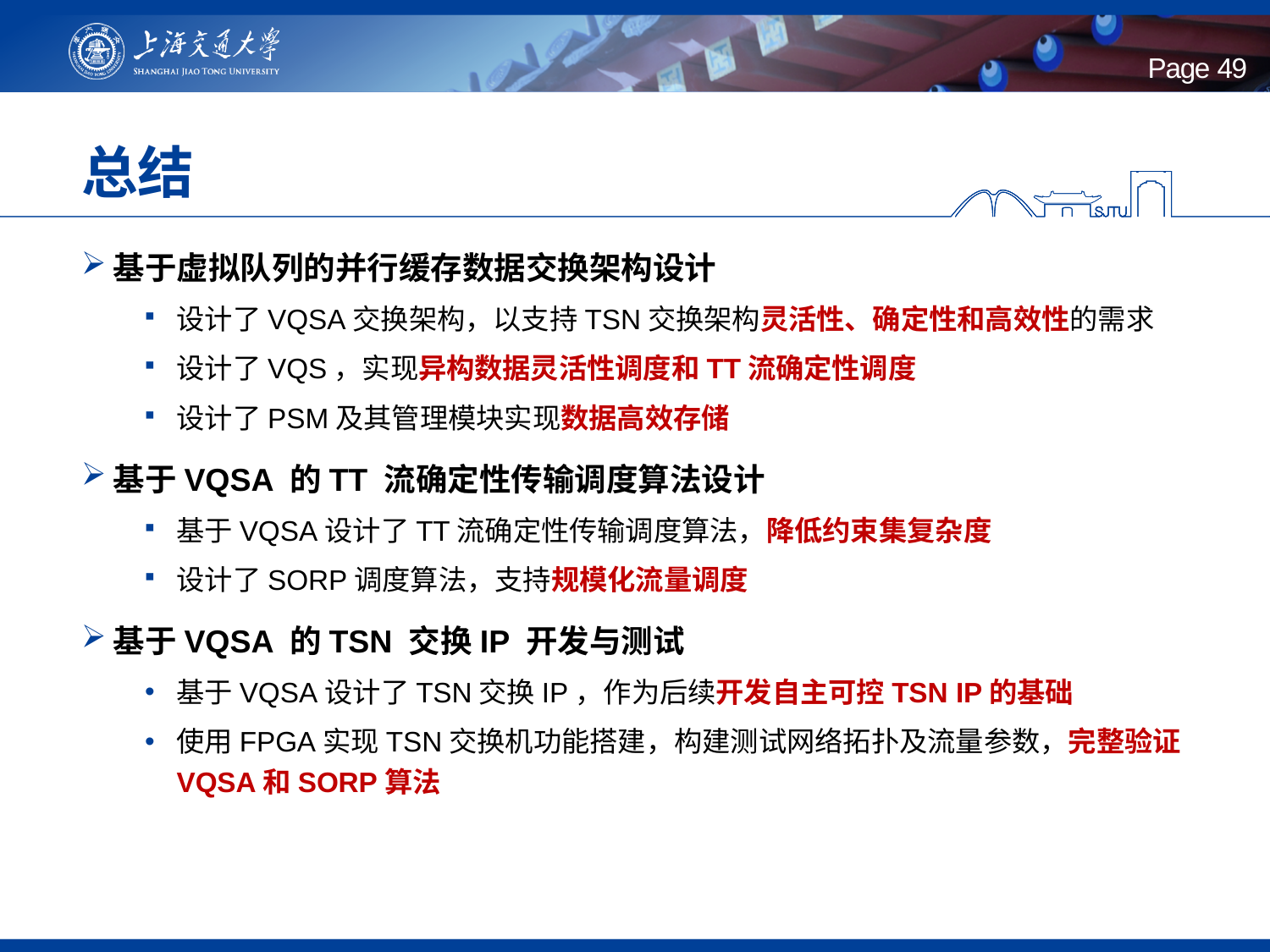

49
# 总结
基于虚拟队列的并行缓存数据交换架构设计
设计了VQSA交换架构，以支持TSN交换架构灵活性、确定性和高效性的需求
设计了VQS，实现异构数据灵活性调度和TT流确定性调度
设计了PSM及其管理模块实现数据高效存储
基于VQSA 的TT 流确定性传输调度算法设计
基于VQSA设计了TT流确定性传输调度算法，降低约束集复杂度
设计了SORP调度算法，支持规模化流量调度
基于VQSA 的TSN 交换IP 开发与测试
基于VQSA设计了TSN交换IP，作为后续开发自主可控TSN IP的基础
使用FPGA实现TSN交换机功能搭建，构建测试网络拓扑及流量参数，完整验证VQSA和SORP算法